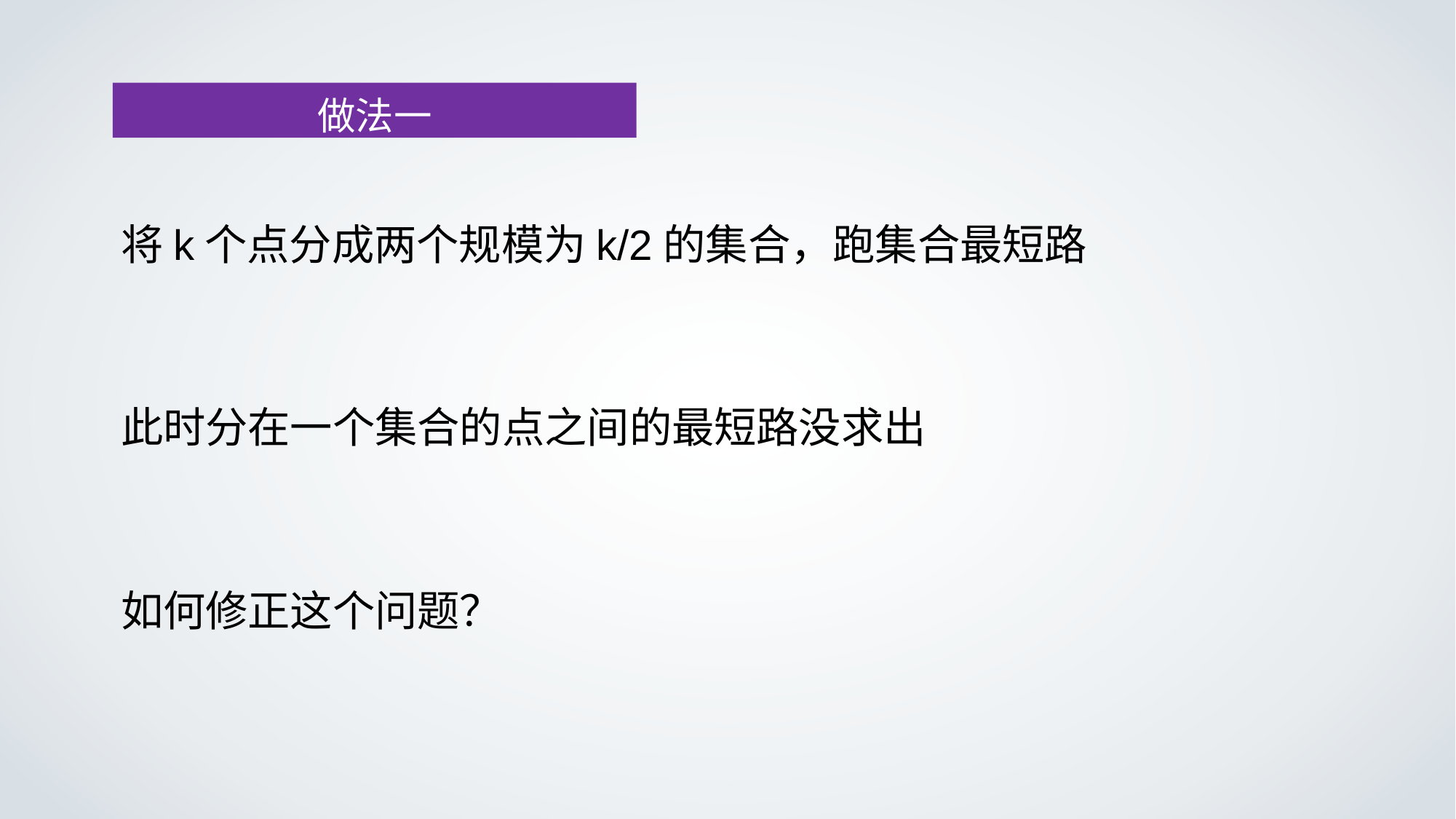

#
做法一
将k个点分成两个规模为k/2的集合，跑集合最短路

此时分在一个集合的点之间的最短路没求出

如何修正这个问题？